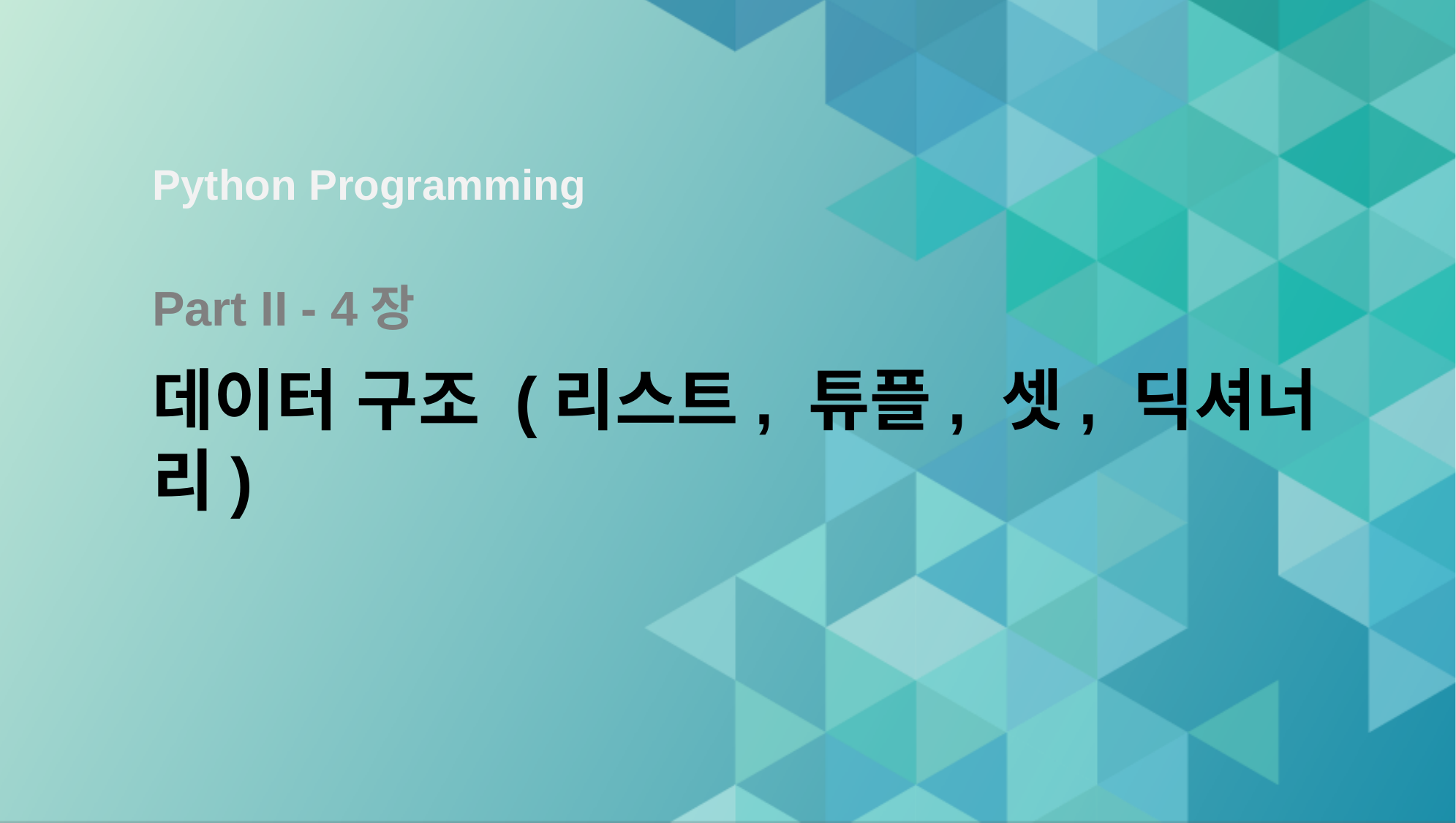

# Part II - 4장 데이터 구조 (리스트, 튜플, 셋, 딕셔너리)